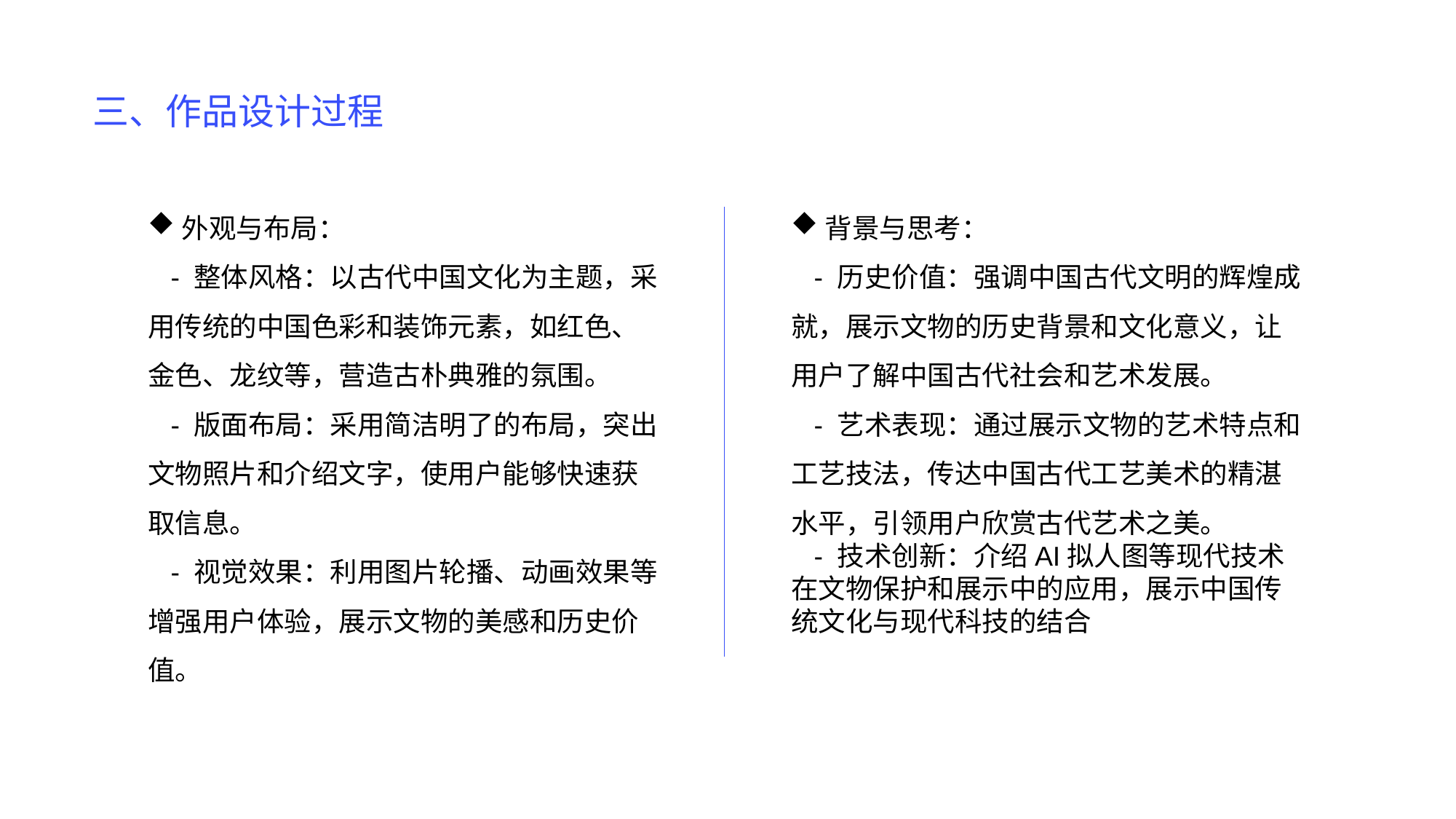

三、作品设计过程
背景与思考：
   - 历史价值：强调中国古代文明的辉煌成就，展示文物的历史背景和文化意义，让用户了解中国古代社会和艺术发展。
   - 艺术表现：通过展示文物的艺术特点和工艺技法，传达中国古代工艺美术的精湛水平，引领用户欣赏古代艺术之美。
   - 技术创新：介绍AI拟人图等现代技术在文物保护和展示中的应用，展示中国传统文化与现代科技的结合
外观与布局：
   - 整体风格：以古代中国文化为主题，采用传统的中国色彩和装饰元素，如红色、金色、龙纹等，营造古朴典雅的氛围。
   - 版面布局：采用简洁明了的布局，突出文物照片和介绍文字，使用户能够快速获取信息。
   - 视觉效果：利用图片轮播、动画效果等增强用户体验，展示文物的美感和历史价值。